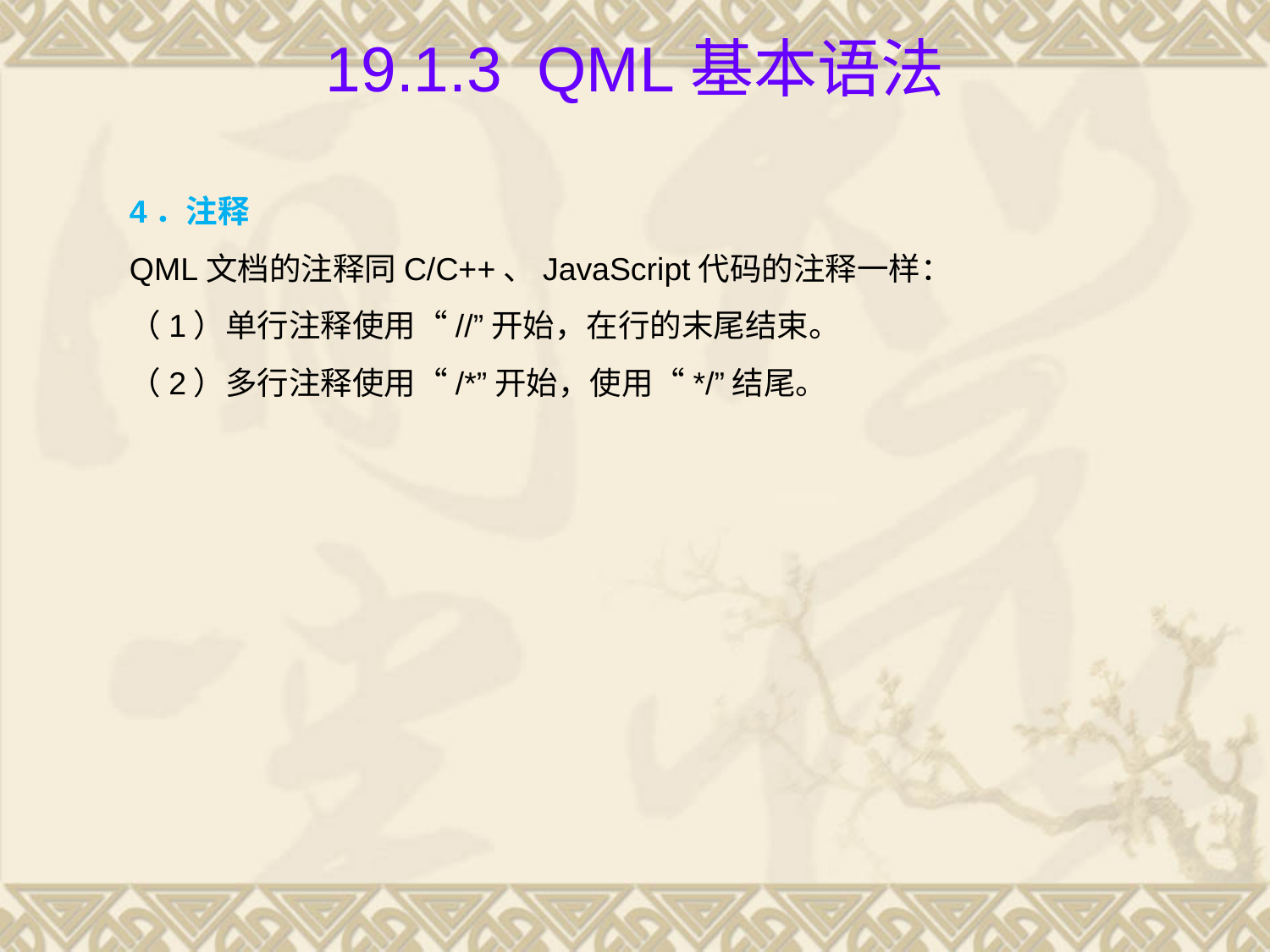

# 19.1.3  QML基本语法
4．注释
QML文档的注释同C/C++、JavaScript代码的注释一样：
（1）单行注释使用“//”开始，在行的末尾结束。
（2）多行注释使用“/*”开始，使用“*/”结尾。